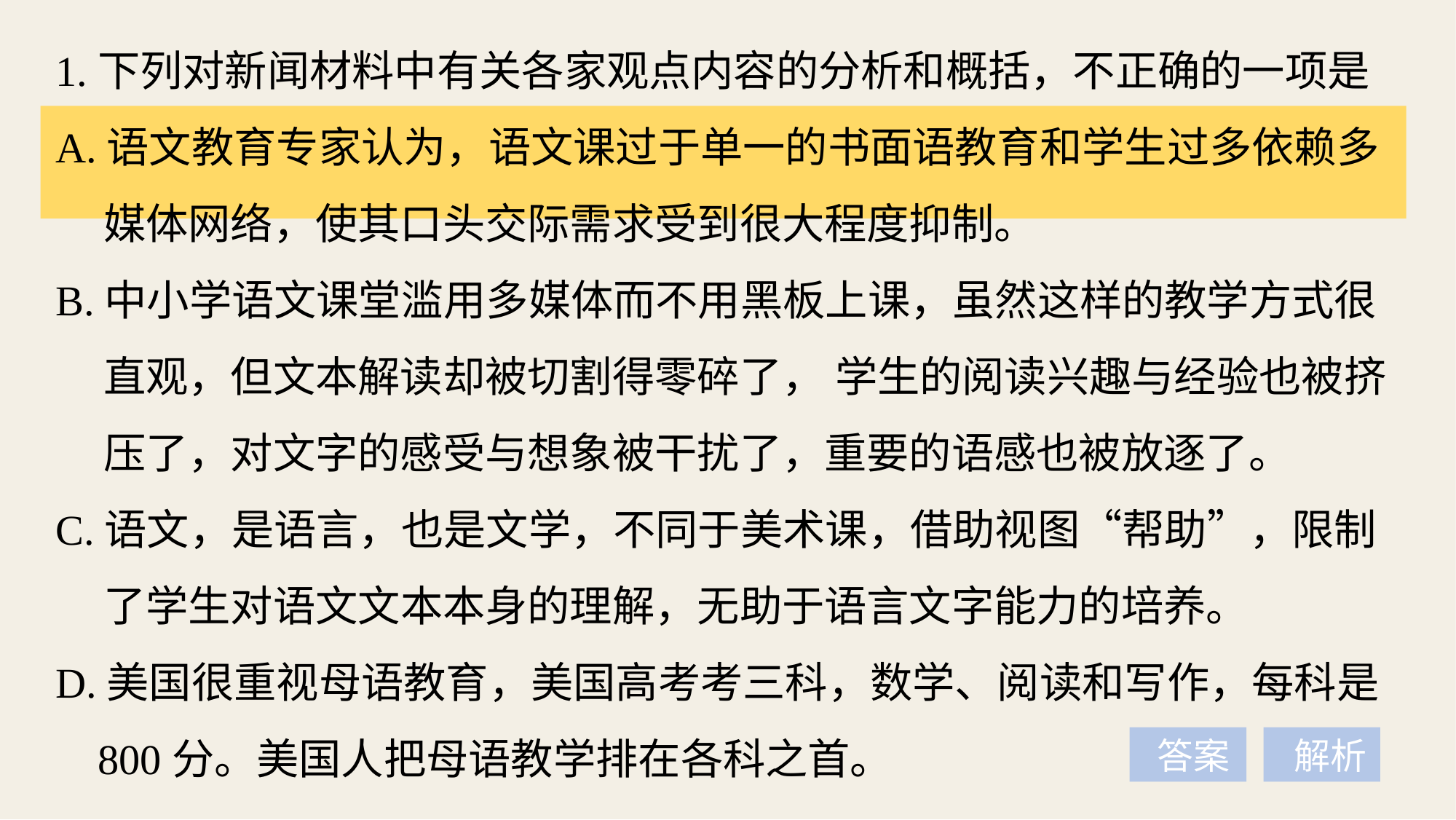

1.下列对新闻材料中有关各家观点内容的分析和概括，不正确的一项是
A.语文教育专家认为，语文课过于单一的书面语教育和学生过多依赖多
    媒体网络，使其口头交际需求受到很大程度抑制。
B.中小学语文课堂滥用多媒体而不用黑板上课，虽然这样的教学方式很
    直观，但文本解读却被切割得零碎了， 学生的阅读兴趣与经验也被挤
    压了，对文字的感受与想象被干扰了，重要的语感也被放逐了。
C.语文，是语言，也是文学，不同于美术课，借助视图“帮助”，限制
    了学生对语文文本本身的理解，无助于语言文字能力的培养。
D.美国很重视母语教育，美国高考考三科，数学、阅读和写作，每科是
    800分。美国人把母语教学排在各科之首。

 答案
 解析